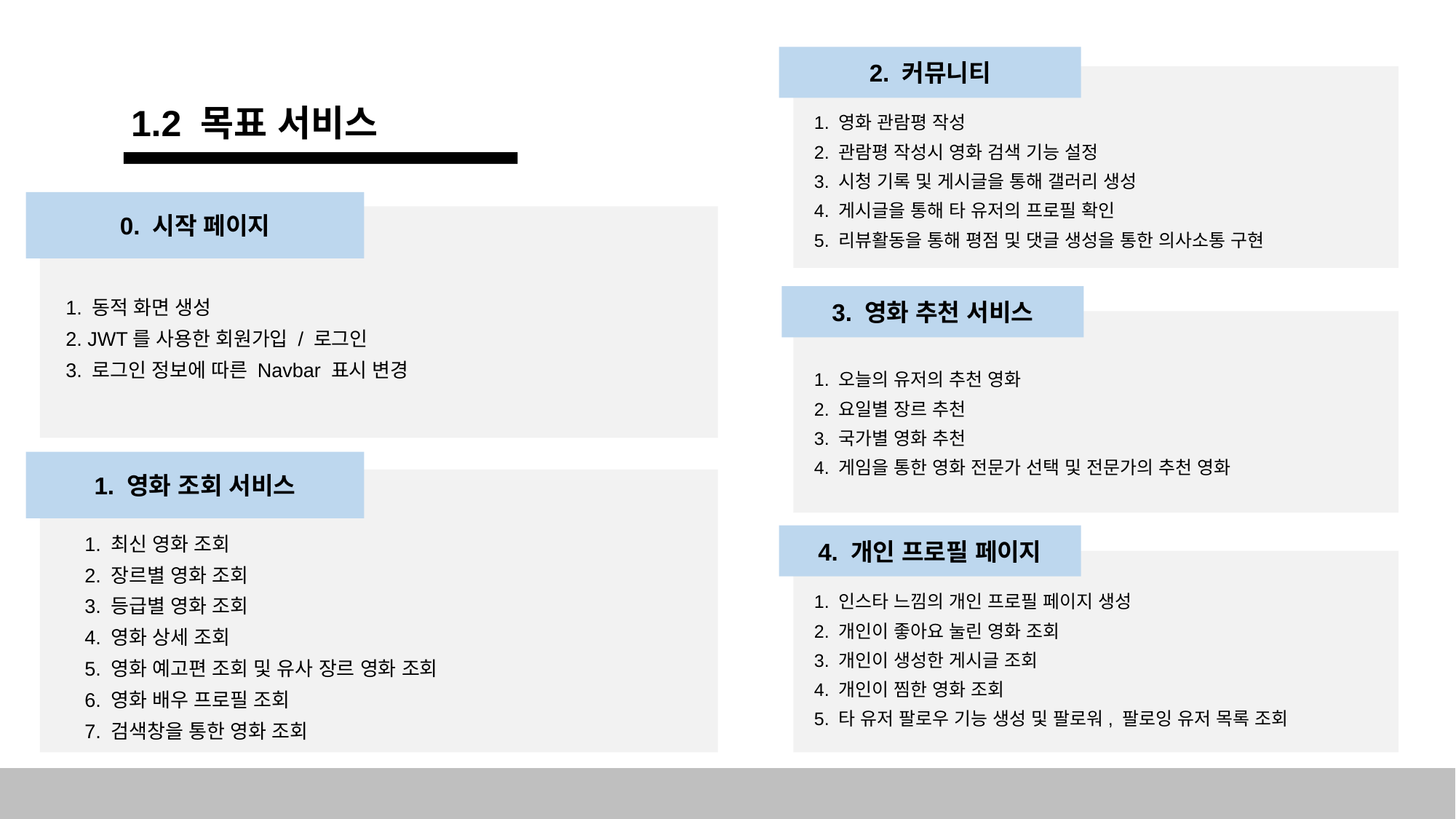

2. 커뮤니티

1.2 목표 서비스
1. 영화 관람평 작성
2. 관람평 작성시 영화 검색 기능 설정
3. 시청 기록 및 게시글을 통해 갤러리 생성
4. 게시글을 통해 타 유저의 프로필 확인
5. 리뷰활동을 통해 평점 및 댓글 생성을 통한 의사소통 구현

0. 시작 페이지

3. 영화 추천 서비스
1. 동적 화면 생성
2. JWT를 사용한 회원가입 / 로그인
3. 로그인 정보에 따른 Navbar 표시 변경

1. 오늘의 유저의 추천 영화
2. 요일별 장르 추천
3. 국가별 영화 추천
4. 게임을 통한 영화 전문가 선택 및 전문가의 추천 영화
1. 영화 조회 서비스

4. 개인 프로필 페이지
1. 최신 영화 조회
2. 장르별 영화 조회
3. 등급별 영화 조회
4. 영화 상세 조회
5. 영화 예고편 조회 및 유사 장르 영화 조회
6. 영화 배우 프로필 조회
7. 검색창을 통한 영화 조회

1. 인스타 느낌의 개인 프로필 페이지 생성
2. 개인이 좋아요 눌린 영화 조회
3. 개인이 생성한 게시글 조회
4. 개인이 찜한 영화 조회
5. 타 유저 팔로우 기능 생성 및 팔로워, 팔로잉 유저 목록 조회